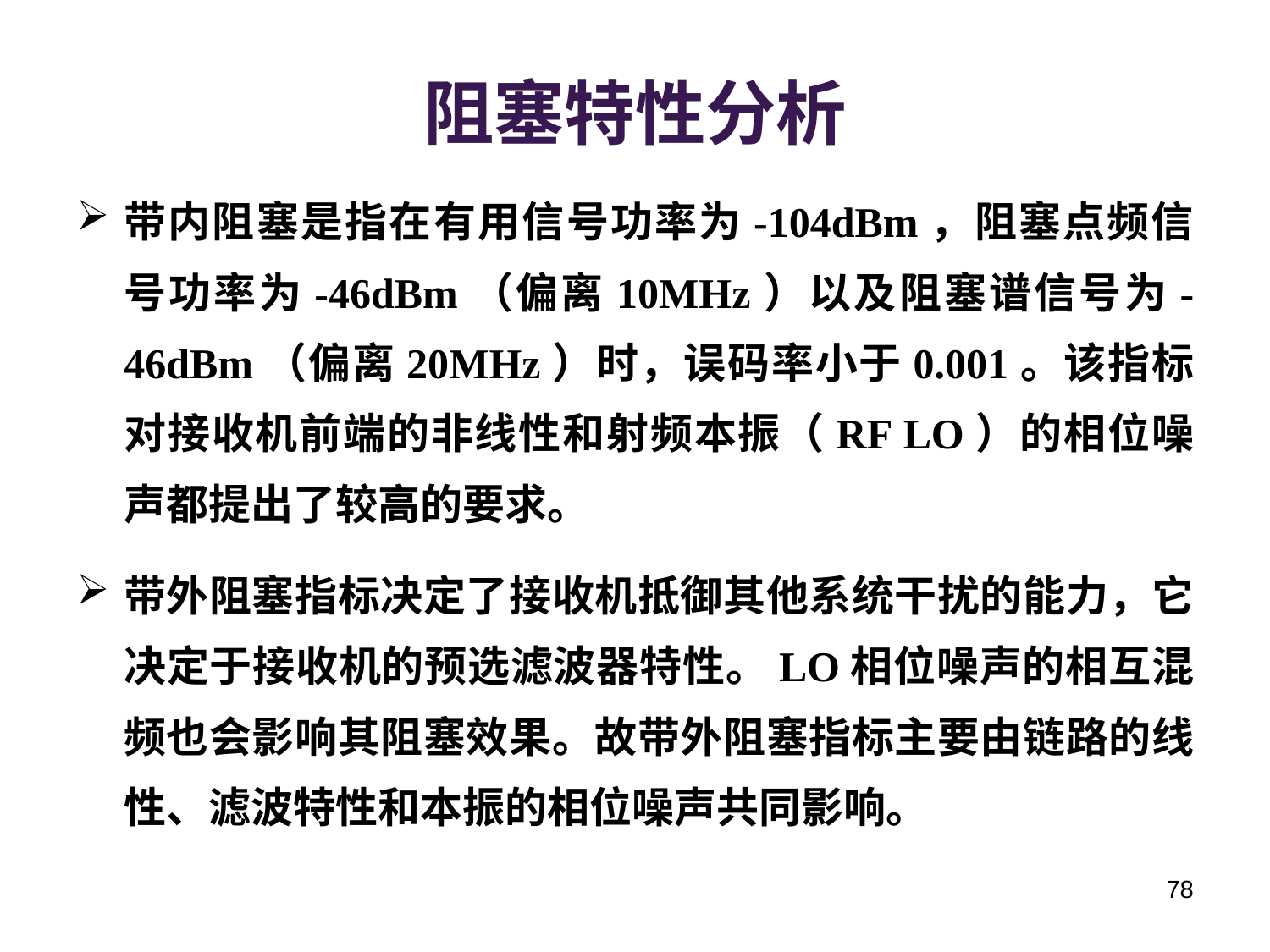

# 阻塞特性分析
带内阻塞是指在有用信号功率为-104dBm，阻塞点频信号功率为-46dBm（偏离10MHz）以及阻塞谱信号为-46dBm（偏离20MHz）时，误码率小于0.001。该指标对接收机前端的非线性和射频本振（RF LO）的相位噪声都提出了较高的要求。
带外阻塞指标决定了接收机抵御其他系统干扰的能力，它决定于接收机的预选滤波器特性。LO相位噪声的相互混频也会影响其阻塞效果。故带外阻塞指标主要由链路的线性、滤波特性和本振的相位噪声共同影响。
78